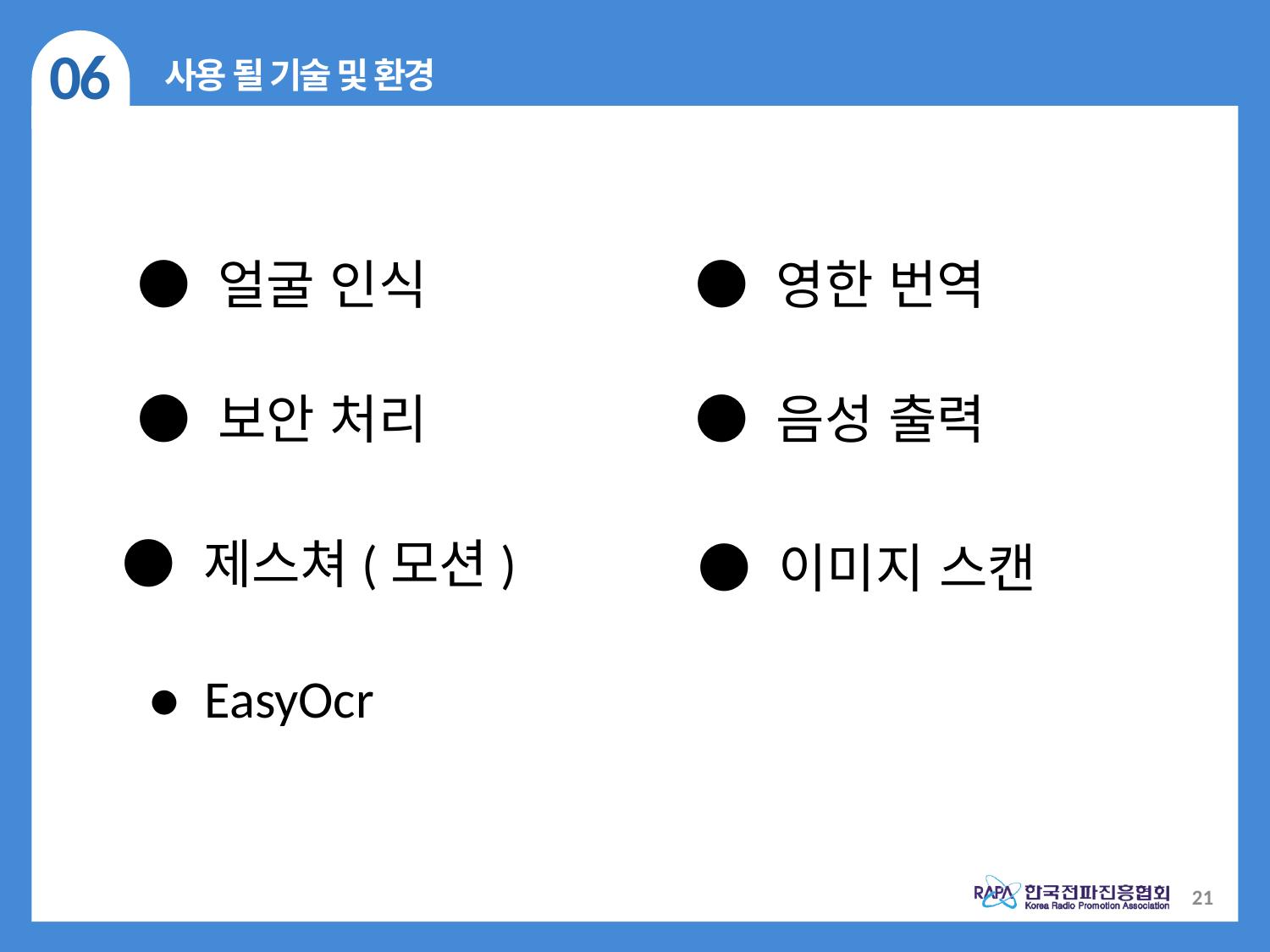

06
사용 될 기술 및 환경
● 얼굴 인식
● 영한 번역
● 보안 처리
● 음성 출력
● 제스쳐(모션)
● 이미지 스캔
●  EasyOcr
21